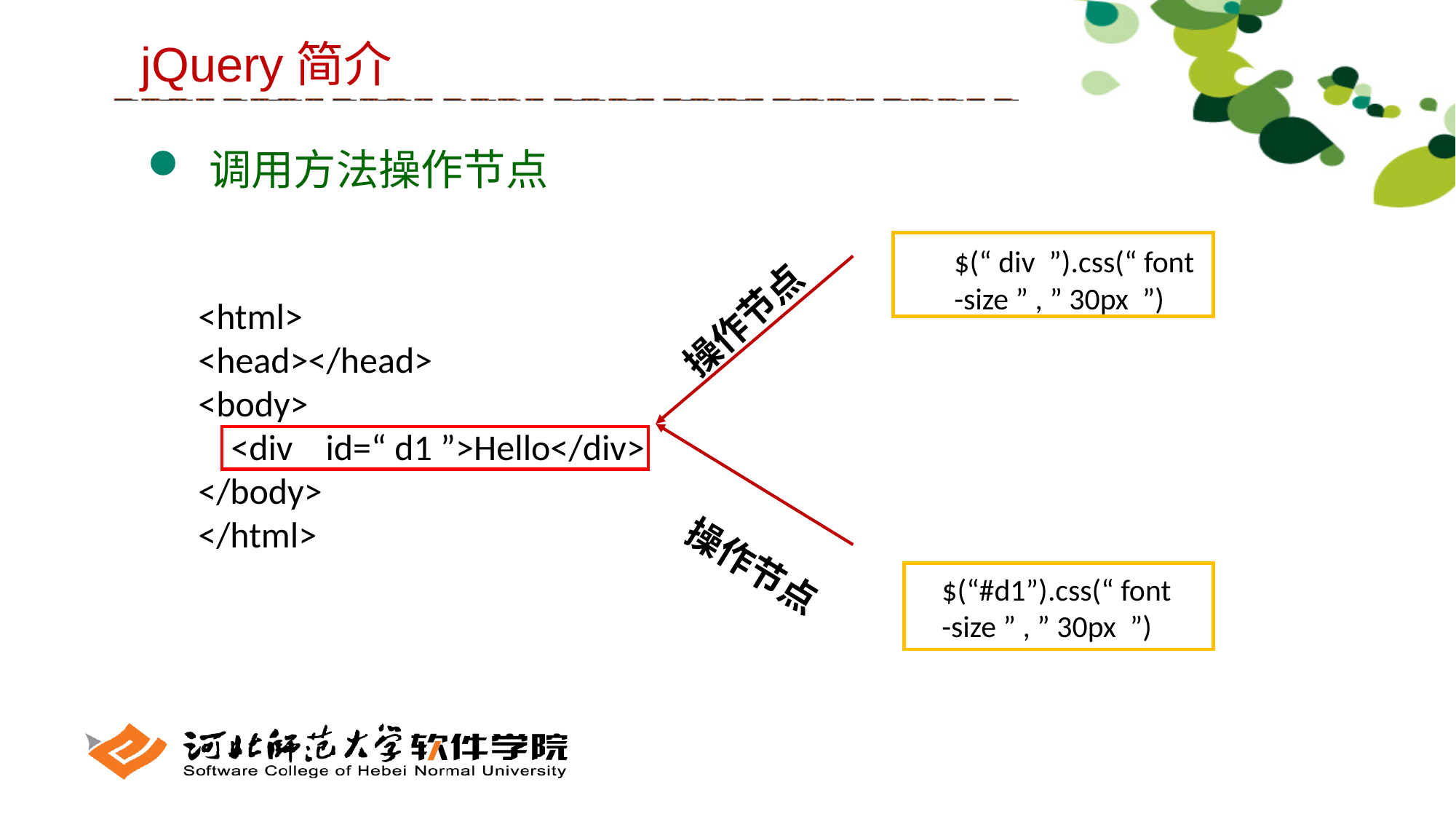

jQuery简介
 调用方法操作节点

$(“ div  ”).css(“ font
-size ” , ” 30px  ”)

<html>
<head></head>
<body>
    <div    id=“ d1 ”>Hello</div>
</body>
</html>
操作节点

操作节点

$(“#d1”).css(“ font
-size ” , ” 30px  ”)